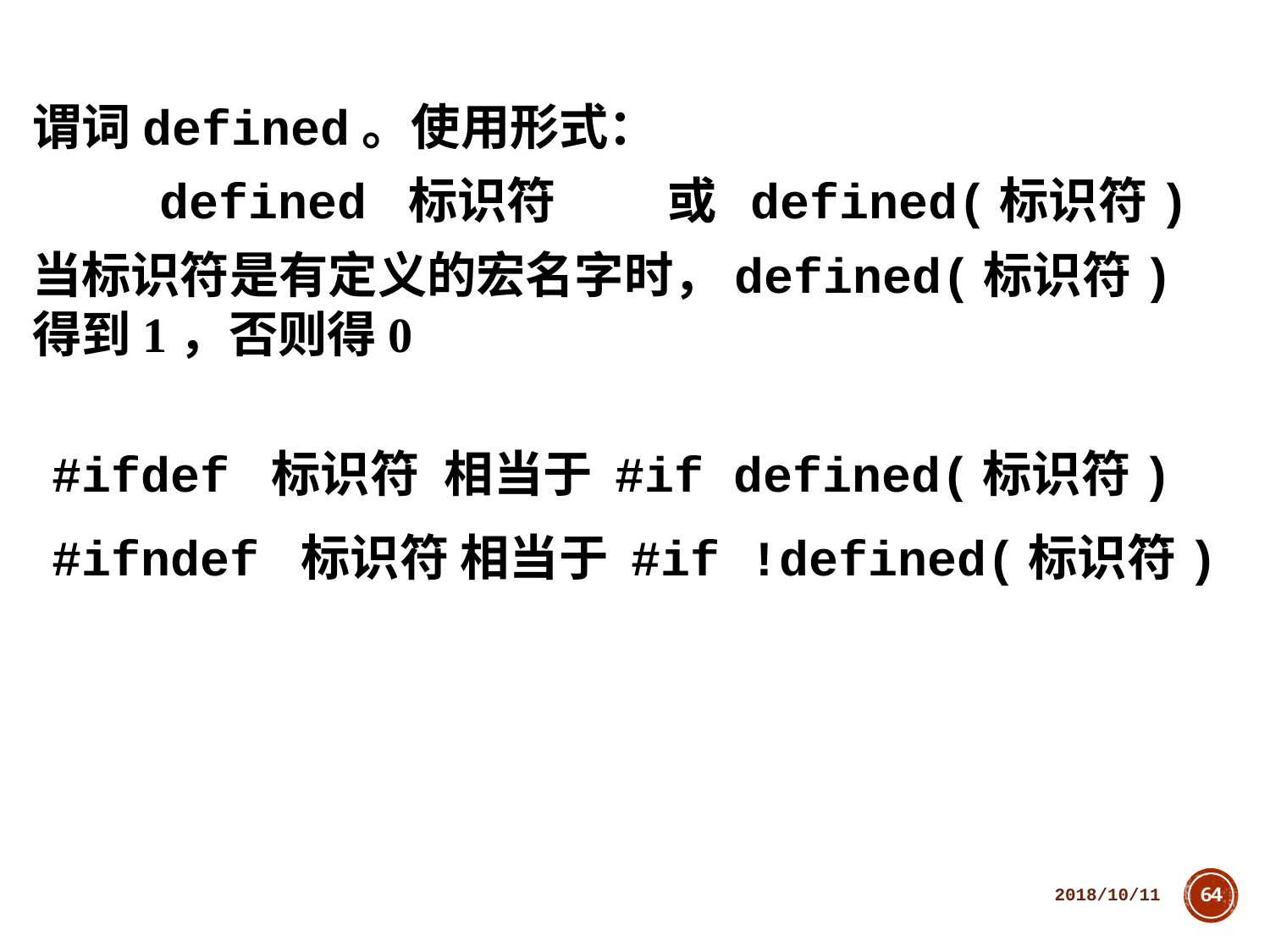

谓词defined。使用形式：
	defined 标识符	或  defined(标识符)
当标识符是有定义的宏名字时，defined(标识符) 得到1，否则得0
#ifdef 标识符	 相当于 #if defined(标识符)
#ifndef 标识符 相当于 #if !defined(标识符)

2018/10/11
64